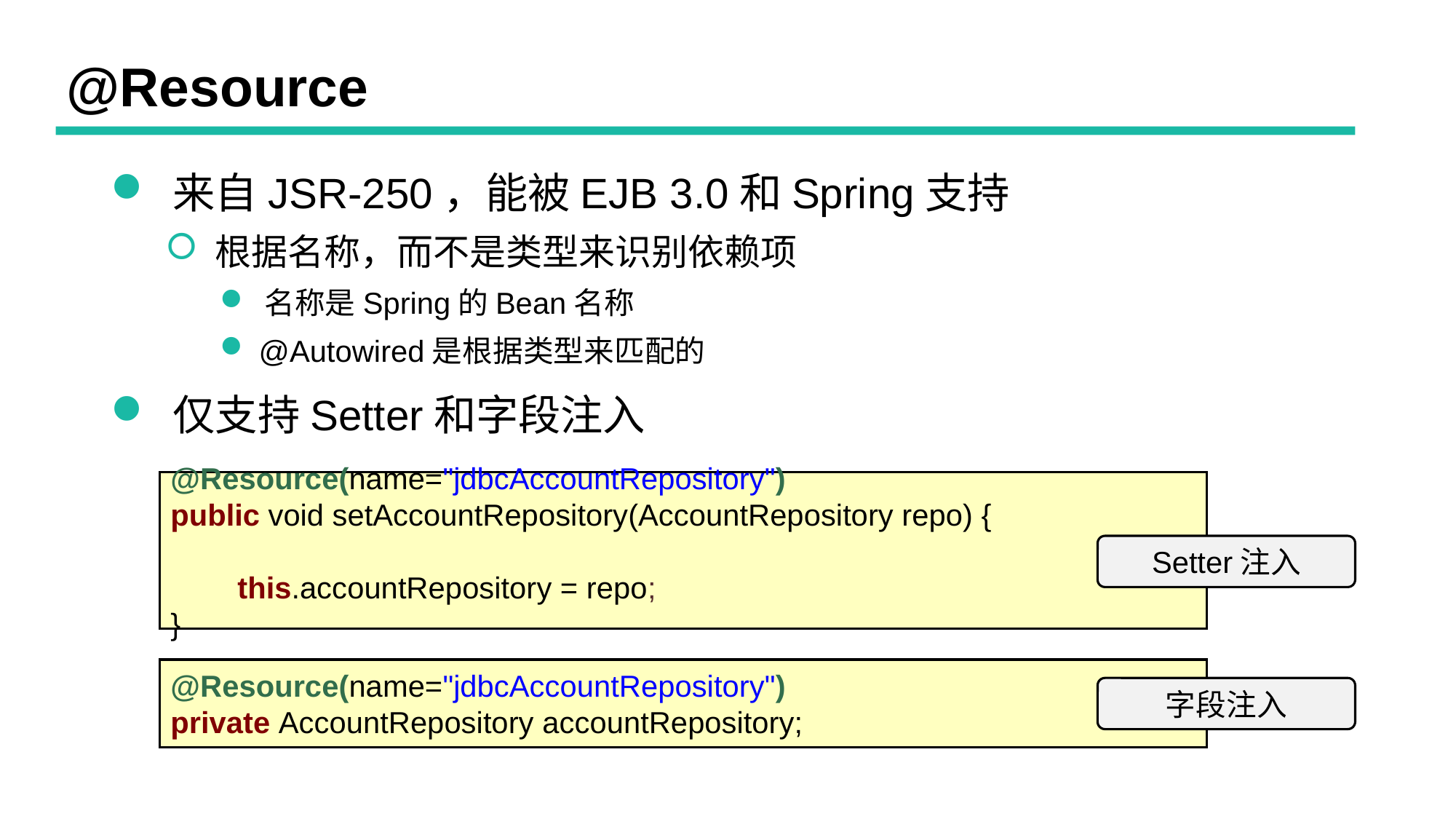

# @Resource
 来自JSR-250，能被EJB 3.0和Spring支持
 根据名称，而不是类型来识别依赖项
 名称是Spring的Bean名称
 @Autowired是根据类型来匹配的
 仅支持Setter和字段注入
@Resource(name="jdbcAccountRepository")
public void setAccountRepository(AccountRepository repo) {
        this.accountRepository = repo;
}
Setter注入
@Resource(name="jdbcAccountRepository")
private AccountRepository accountRepository;
字段注入